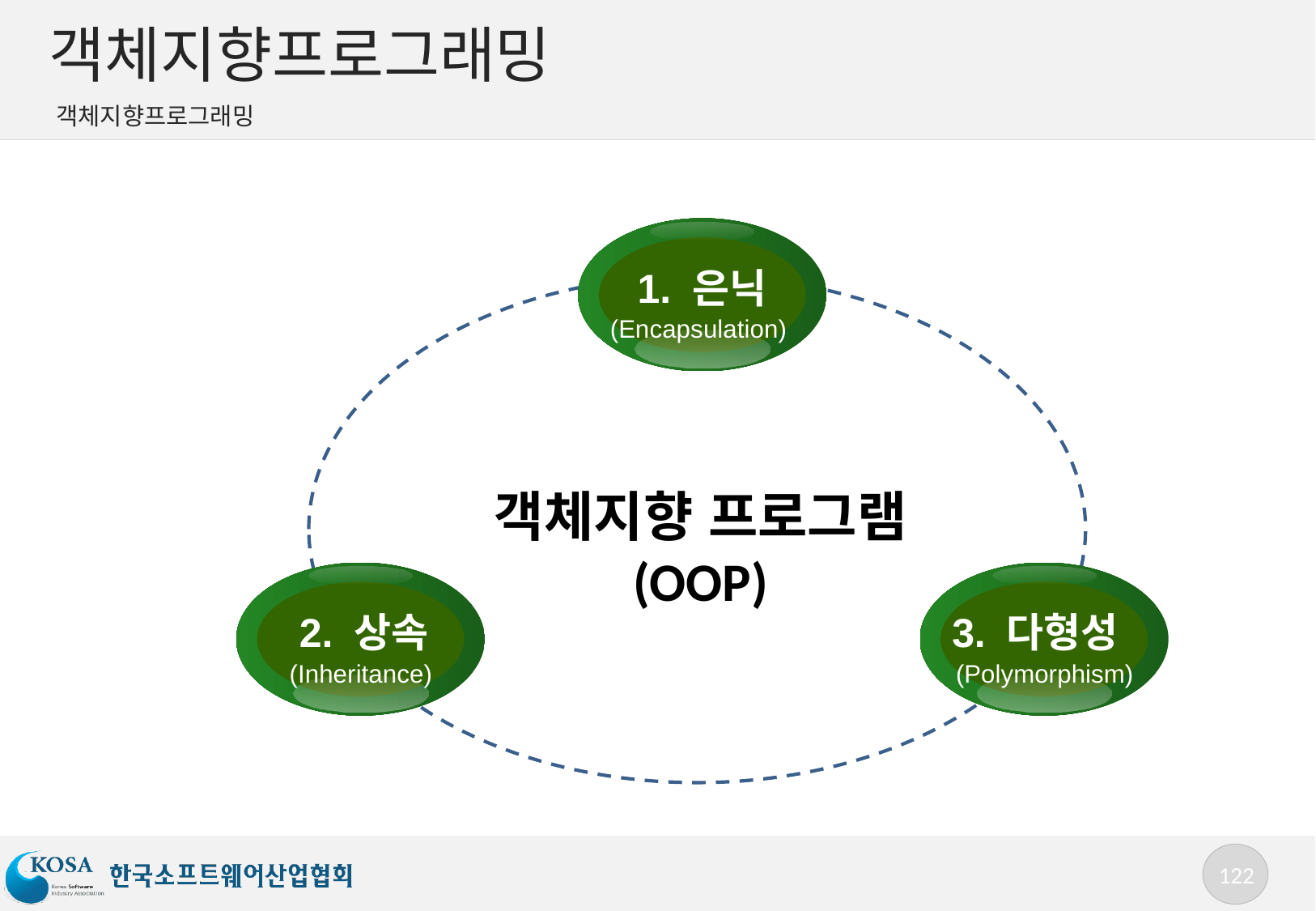

# 객체지향프로그래밍
객체지향프로그래밍

1. 은닉
(Encapsulation)

객체지향 프로그램
(OOP)

2. 상속
(Inheritance)

3. 다형성
(Polymorphism)